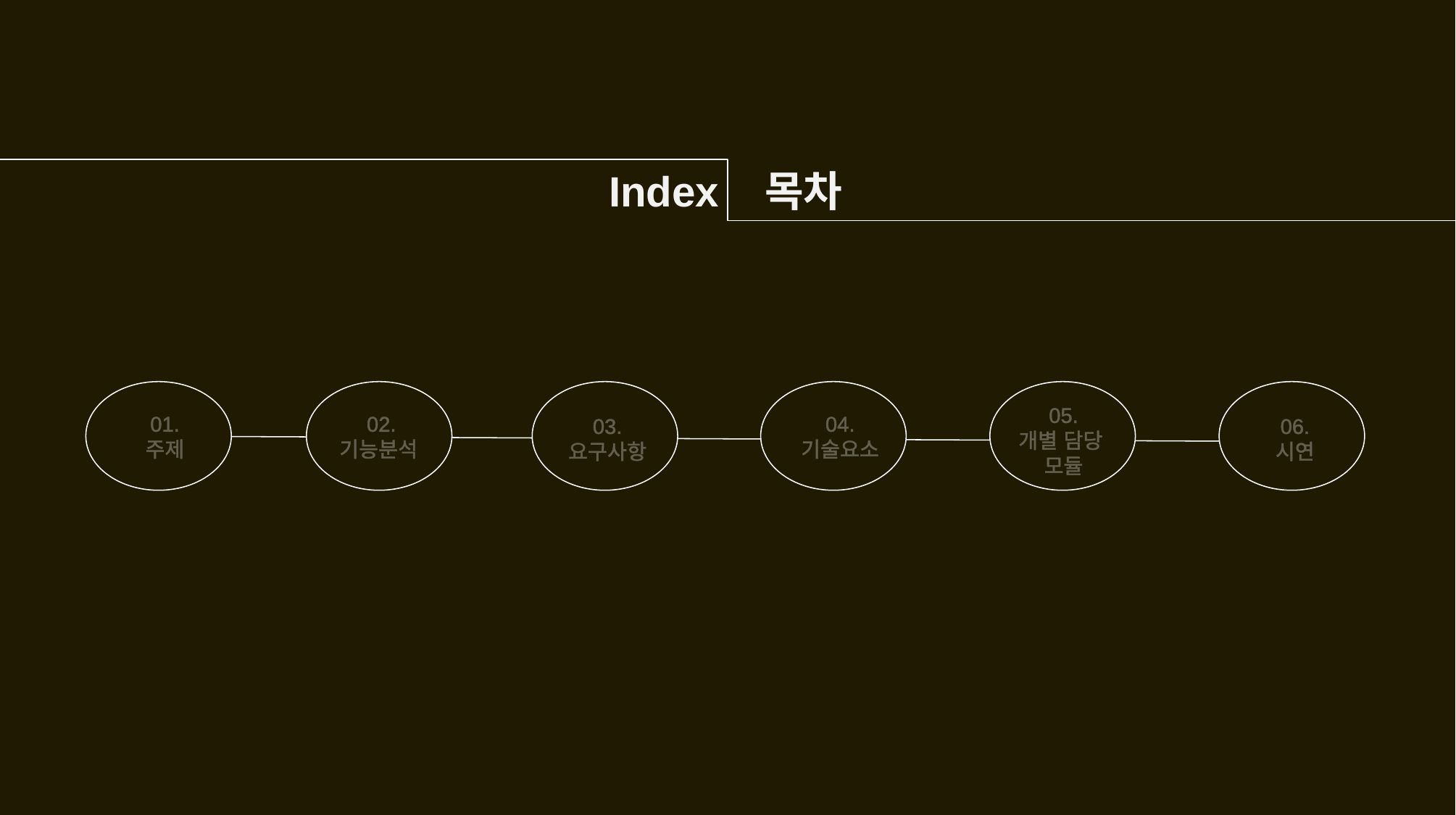

Index   목차

05.
개별 담당
모듈

01.
주제
02.
기능분석
04.
기술요소
03.
요구사항
06.
시연